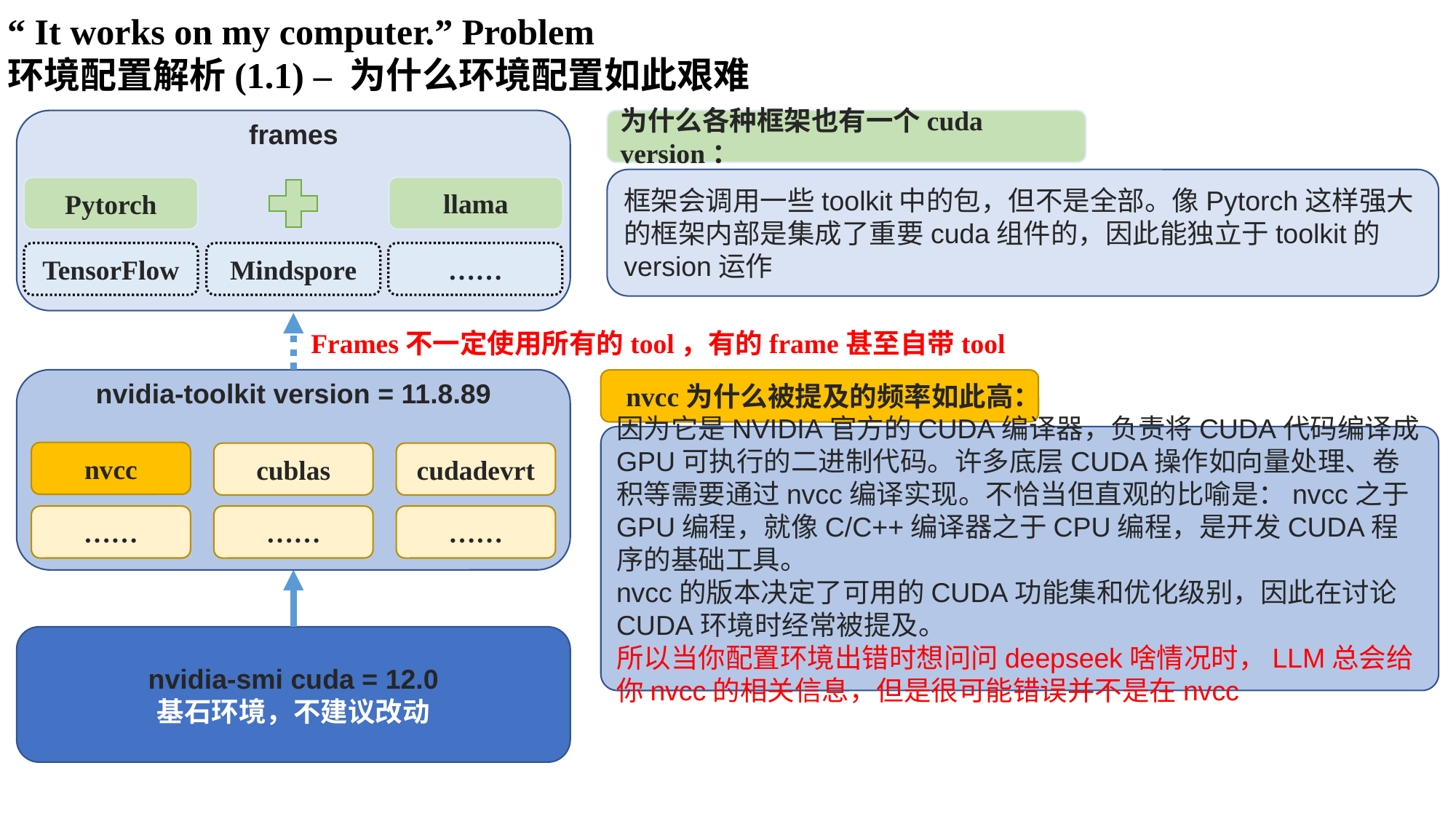

“ It works on my computer.” Problem
环境配置解析(1.1) – 为什么环境配置如此艰难

为什么各种框架也有一个cuda version：
frames

框架会调用一些toolkit中的包，但不是全部。像Pytorch这样强大的框架内部是集成了重要cuda组件的，因此能独立于toolkit的version运作

llama
Pytorch
TensorFlow
Mindspore
……
Frames不一定使用所有的tool，有的frame甚至自带tool

nvcc为什么被提及的频率如此高：
nvidia-toolkit version = 11.8.89

因为它是NVIDIA官方的CUDA编译器，负责将CUDA代码编译成GPU可执行的二进制代码。许多底层CUDA操作如向量处理、卷积等需要通过nvcc编译实现。不恰当但直观的比喻是：nvcc之于GPU编程，就像C/C++编译器之于CPU编程，是开发CUDA程序的基础工具。
nvcc的版本决定了可用的CUDA功能集和优化级别，因此在讨论CUDA环境时经常被提及。
所以当你配置环境出错时想问问deepseek啥情况时，LLM总会给你nvcc的相关信息，但是很可能错误并不是在nvcc
nvcc
cublas
cudadevrt
……
……
……
nvidia-smi cuda = 12.0
基石环境，不建议改动